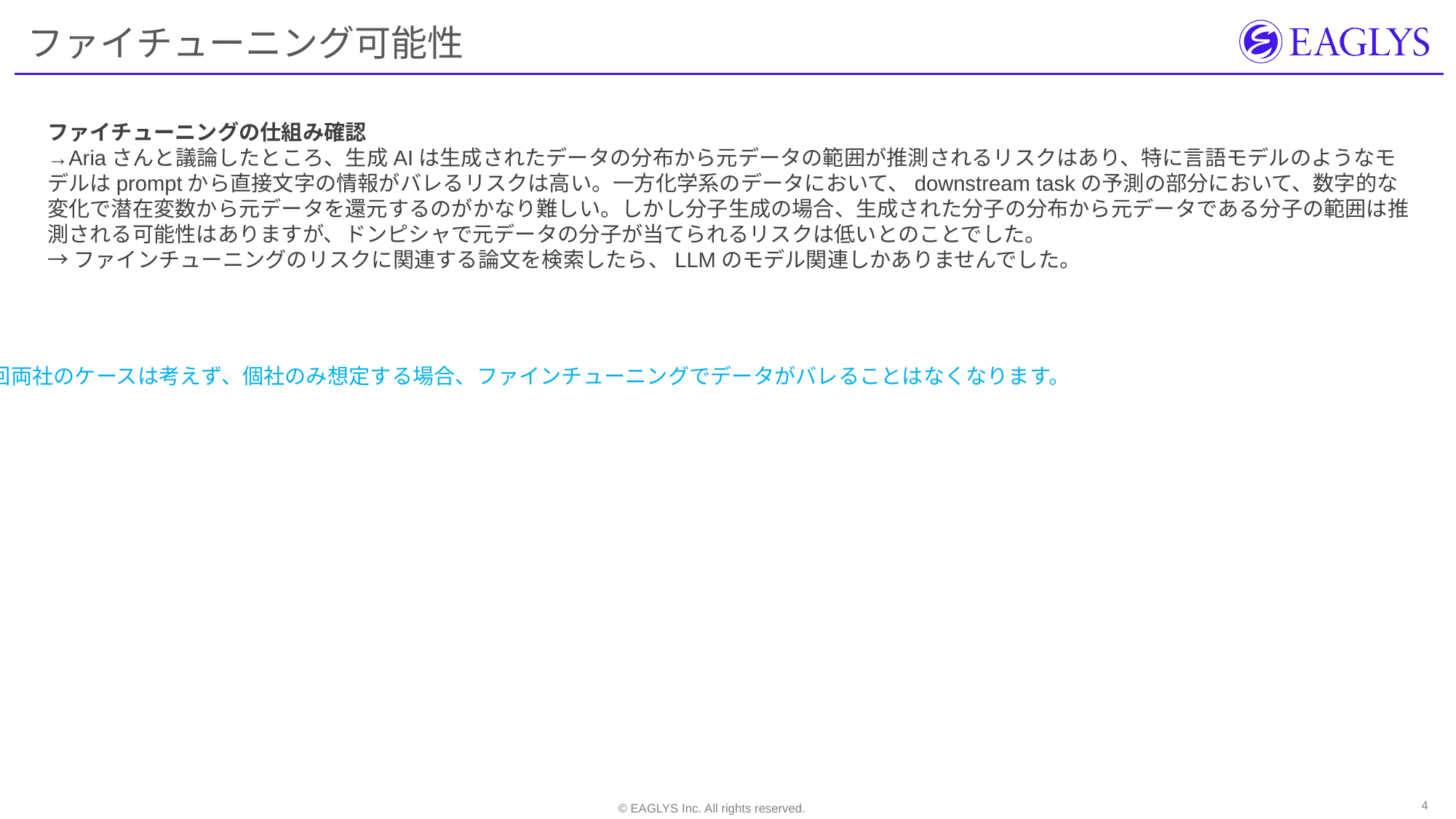

# ファイチューニング可能性
ファイチューニングの仕組み確認
→Ariaさんと議論したところ、生成AIは生成されたデータの分布から元データの範囲が推測されるリスクはあり、特に言語モデルのようなモデルはpromptから直接文字の情報がバレるリスクは高い。一方化学系のデータにおいて、downstream taskの予測の部分において、数字的な変化で潜在変数から元データを還元するのがかなり難しい。しかし分子生成の場合、生成された分子の分布から元データである分子の範囲は推測される可能性はありますが、ドンピシャで元データの分子が当てられるリスクは低いとのことでした。
→ファインチューニングのリスクに関連する論文を検索したら、LLMのモデル関連しかありませんでした。
今回両社のケースは考えず、個社のみ想定する場合、ファインチューニングでデータがバレることはなくなります。
4